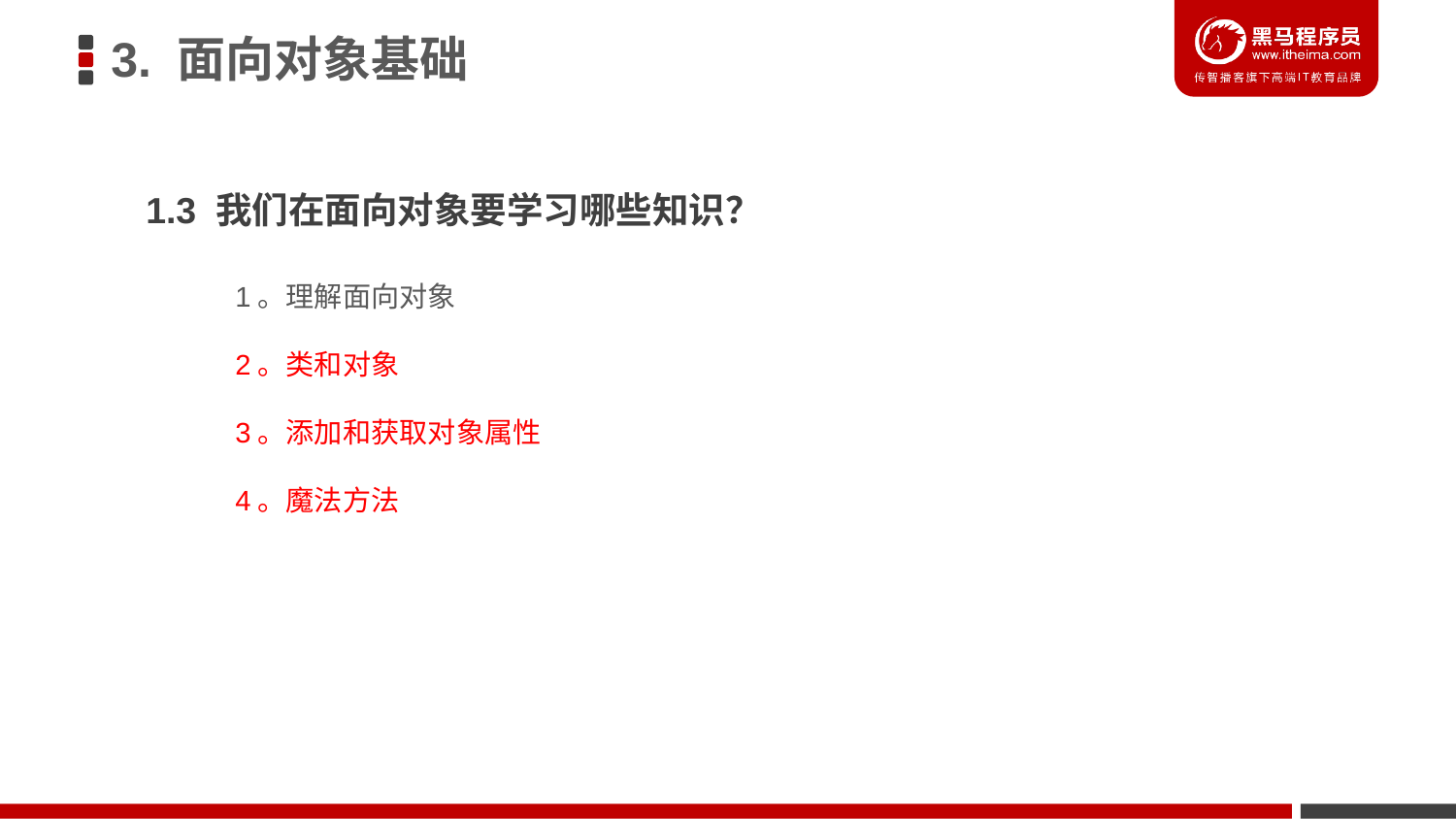

3. 面向对象基础
1.3 我们在面向对象要学习哪些知识？
1。理解面向对象

2。类和对象

3。添加和获取对象属性

4。魔法方法